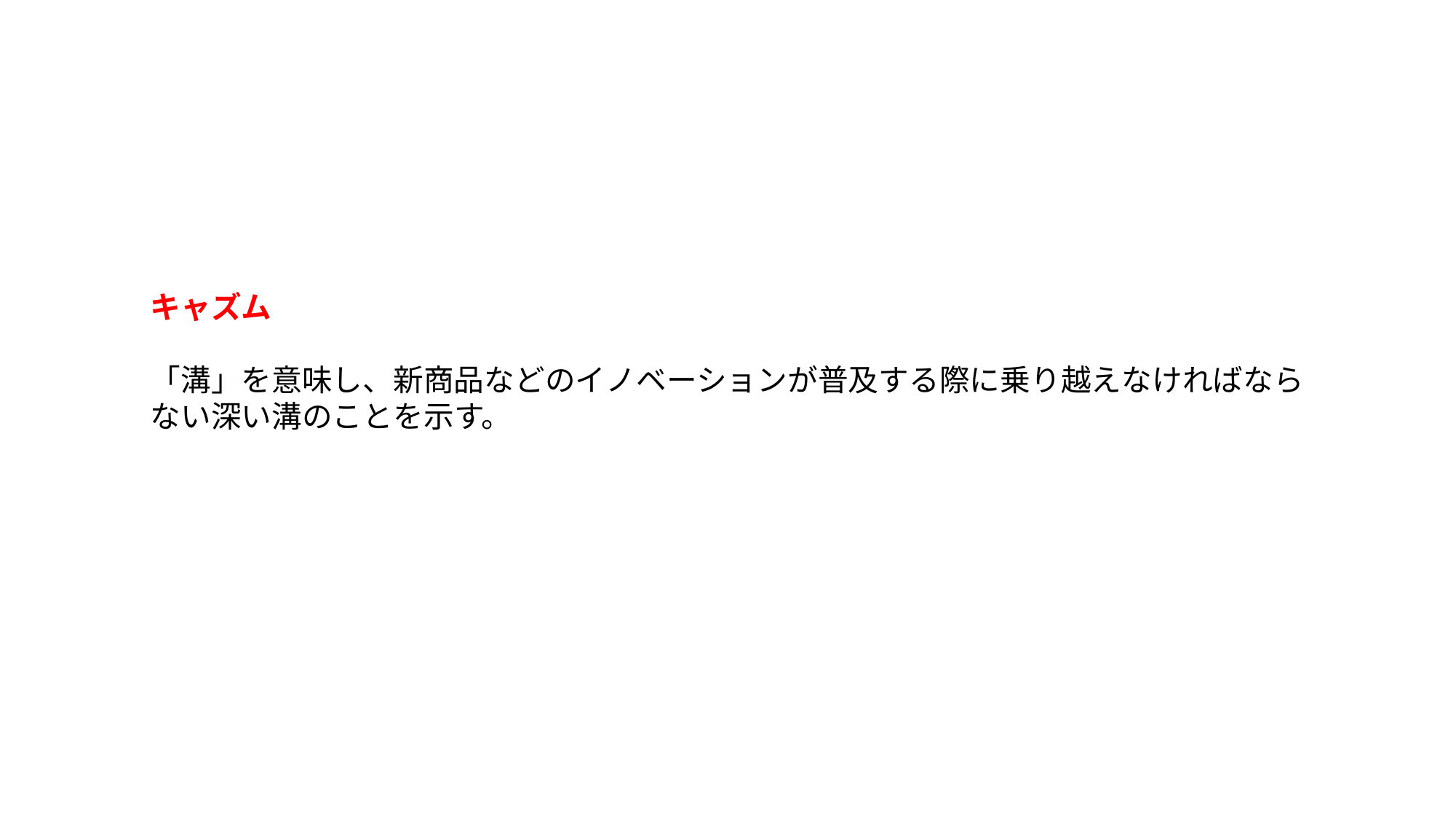

キャズム

「溝」を意味し、新商品などのイノベーションが普及する際に乗り越えなければならない深い溝のことを示す。